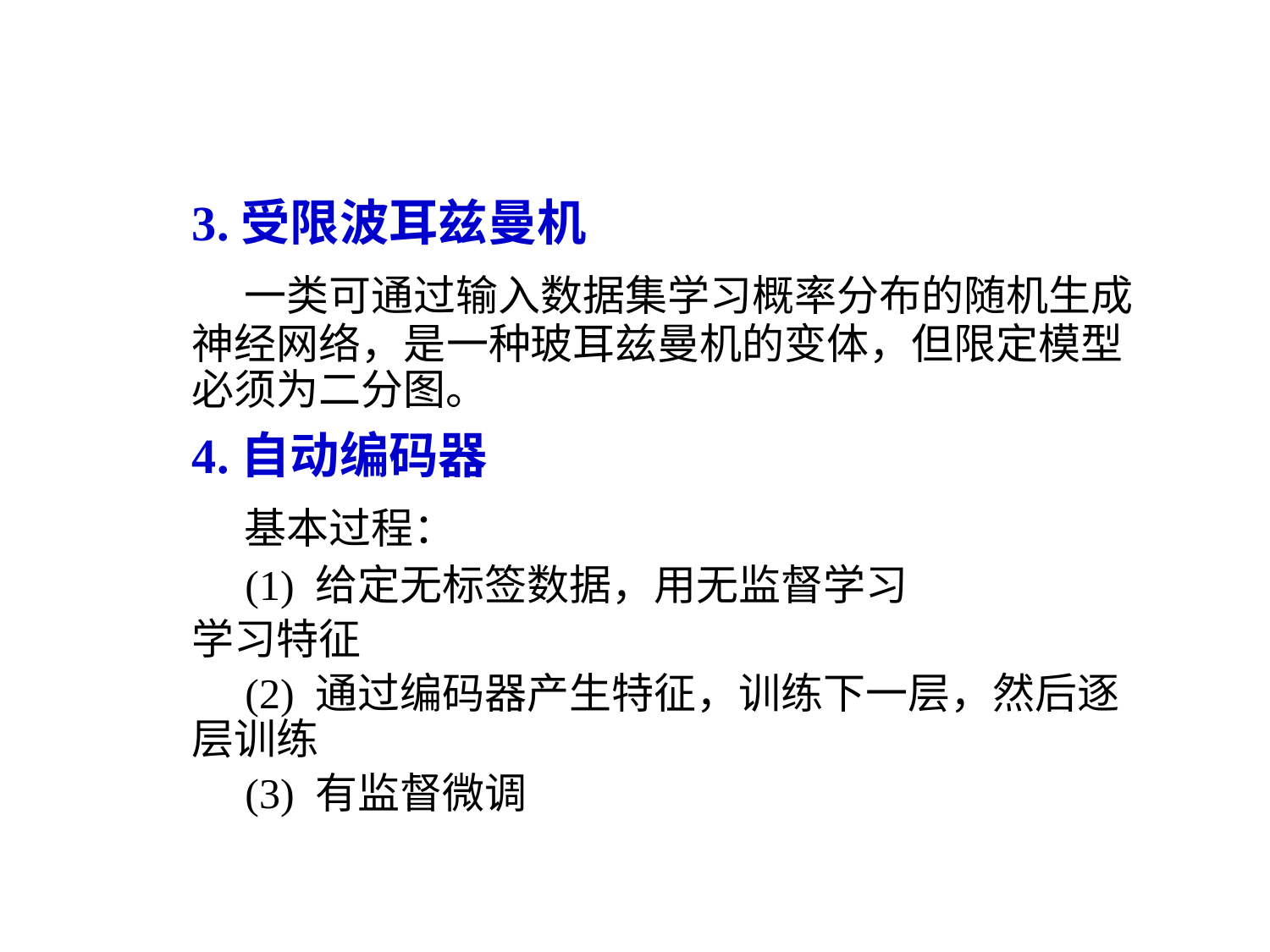

3.受限波耳兹曼机
   一类可通过输入数据集学习概率分布的随机生成神经网络，是一种玻耳兹曼机的变体，但限定模型必须为二分图。
4.自动编码器
   基本过程：
     (1) 给定无标签数据，用无监督学习
学习特征
     (2) 通过编码器产生特征，训练下一层，然后逐层训练
     (3) 有监督微调